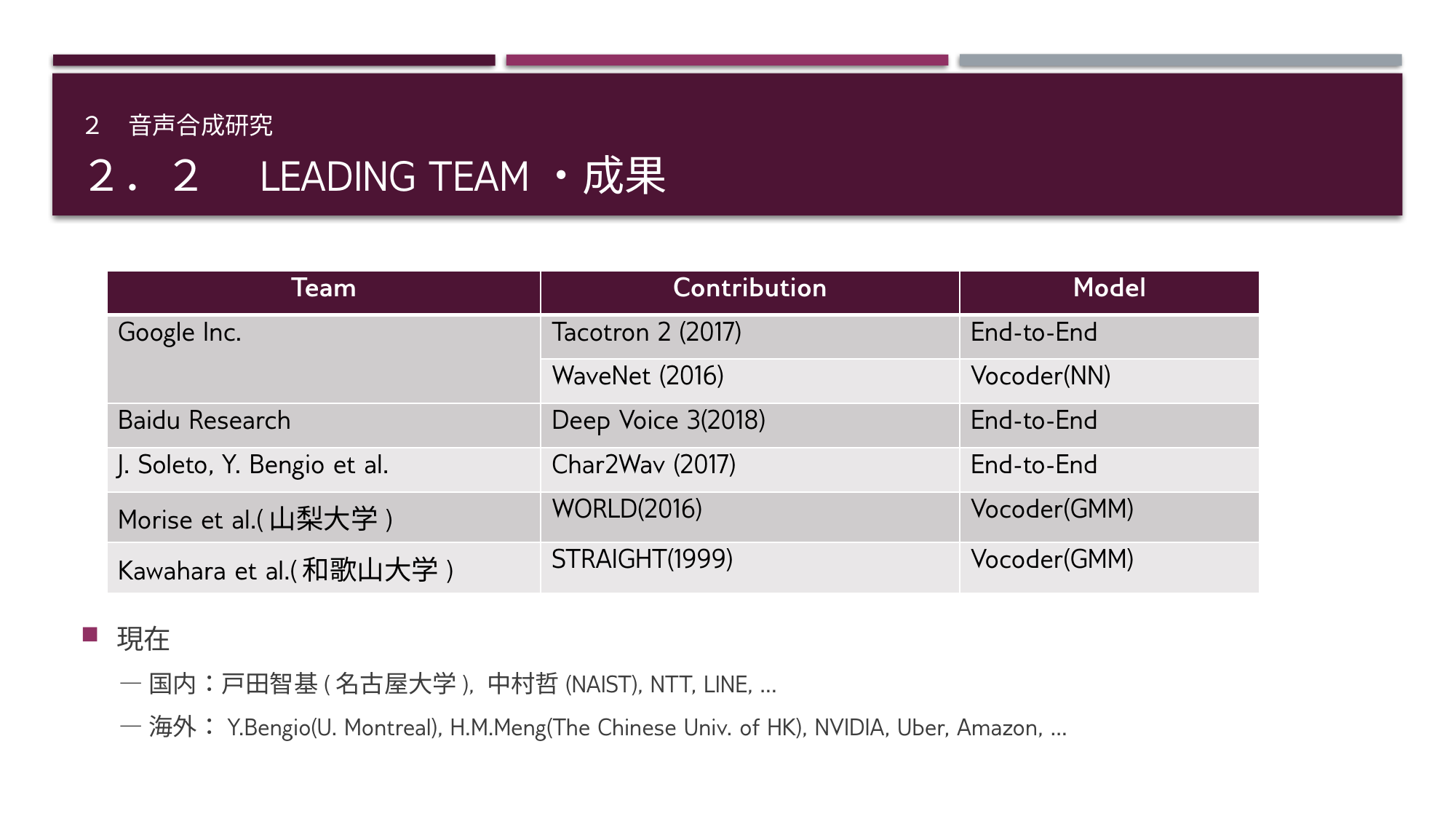

２　音声合成研究
# ２．２　Leading team・成果
| Team | Contribution | Model |
| --- | --- | --- |
| Google Inc. | Tacotron 2 (2017) | End-to-End |
|  | WaveNet (2016) | Vocoder(NN) |
| Baidu Research | Deep Voice 3(2018) | End-to-End |
| J. Soleto, Y. Bengio et al. | Char2Wav (2017) | End-to-End |
| Morise et al.(山梨大学) | WORLD(2016) | Vocoder(GMM) |
| Kawahara et al.(和歌山大学) | STRAIGHT(1999) | Vocoder(GMM) |
現在
―国内：戸田智基(名古屋大学), 中村哲(NAIST), NTT, LINE, ...
―海外：Y.Bengio(U. Montreal), H.M.Meng(The Chinese Univ. of HK), NVIDIA, Uber, Amazon, ...